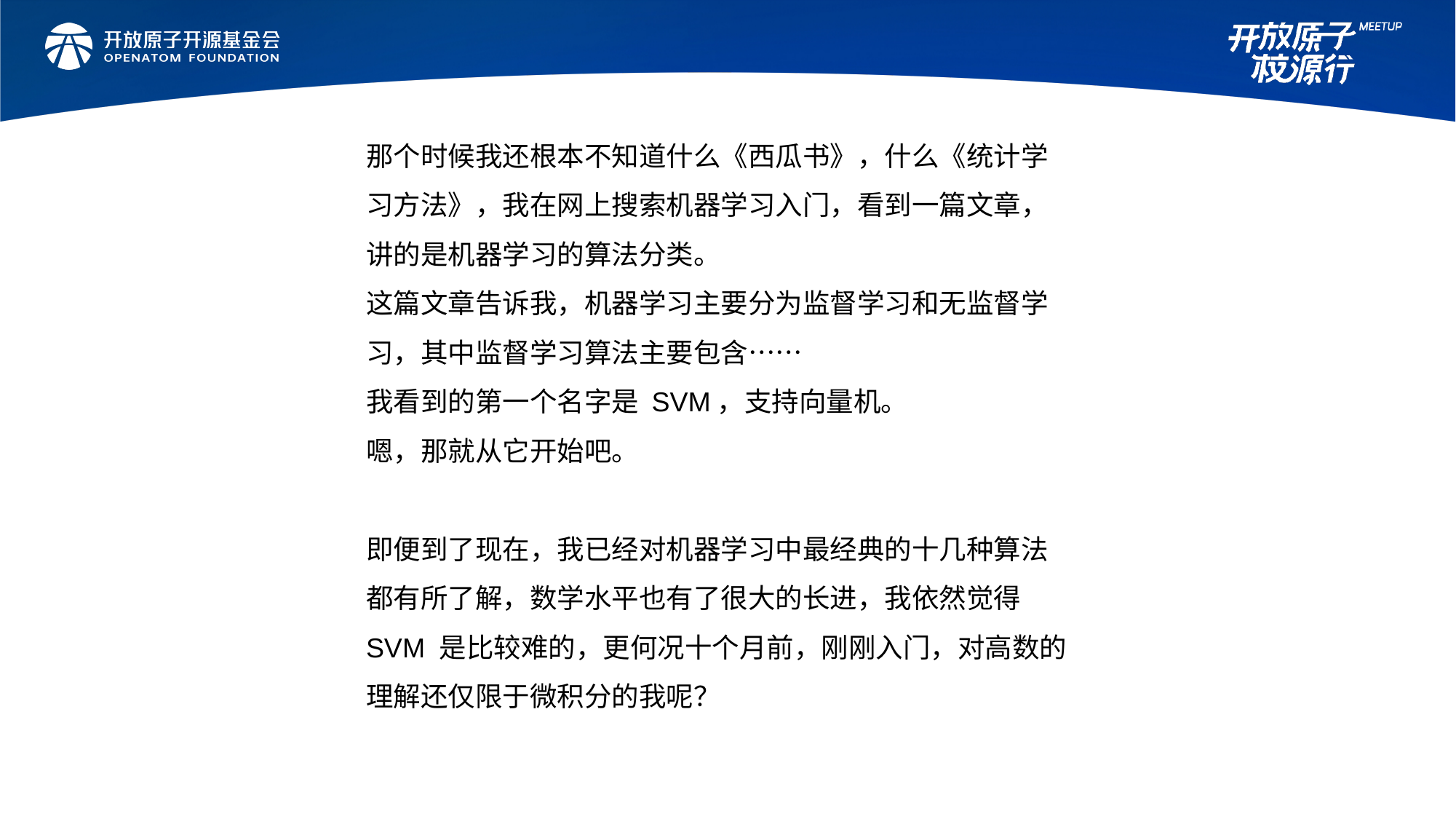

那个时候我还根本不知道什么《西瓜书》，什么《统计学习方法》，我在网上搜索机器学习入门，看到一篇文章，讲的是机器学习的算法分类。
这篇文章告诉我，机器学习主要分为监督学习和无监督学习，其中监督学习算法主要包含……
我看到的第一个名字是 SVM，支持向量机。
嗯，那就从它开始吧。

即便到了现在，我已经对机器学习中最经典的十几种算法都有所了解，数学水平也有了很大的长进，我依然觉得 SVM 是比较难的，更何况十个月前，刚刚入门，对高数的理解还仅限于微积分的我呢？